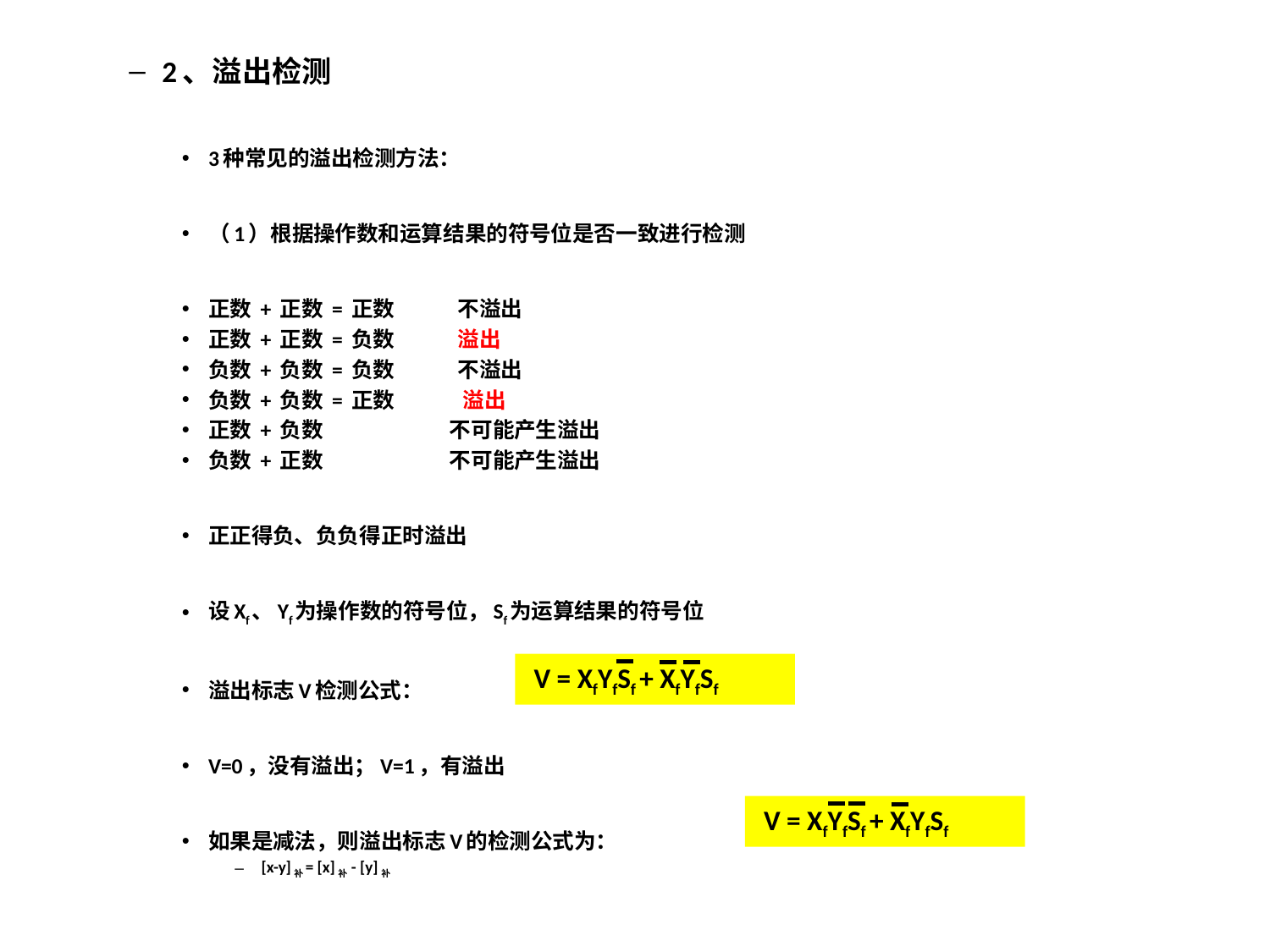

2、溢出检测

3种常见的溢出检测方法：

（1）根据操作数和运算结果的符号位是否一致进行检测

正数 + 正数 = 正数             不溢出
正数 + 正数 = 负数             溢出
负数 + 负数 = 负数             不溢出
负数 + 负数 = 正数              溢出
正数 + 负数                          不可能产生溢出
负数 + 正数                          不可能产生溢出

正正得负、负负得正时溢出

设Xf、Yf为操作数的符号位，Sf为运算结果的符号位

溢出标志V检测公式：

V=0，没有溢出；V=1，有溢出

如果是减法，则溢出标志V的检测公式为：
[x-y]补= [x]补 - [y]补

 V = XfYfSf + XfYfSf
 V = XfYfSf + XfYfSf